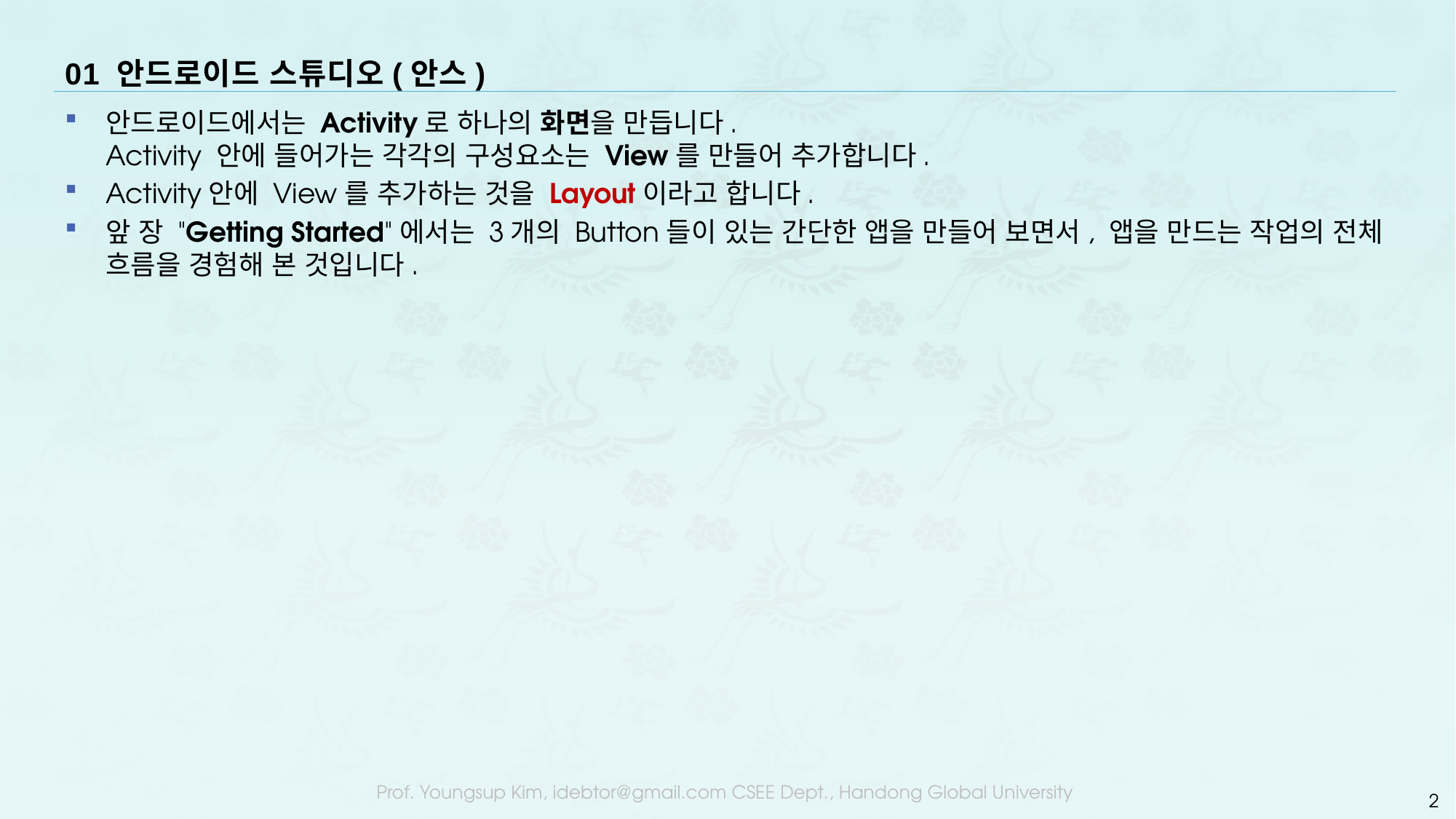

# 01 안드로이드 스튜디오(안스)
안드로이드에서는 Activity로 하나의 화면을 만듭니다.
Activity 안에 들어가는 각각의 구성요소는 View를 만들어 추가합니다.
Activity안에 View를 추가하는 것을 Layout이라고 합니다.
앞 장 "Getting Started"에서는 3개의 Button들이 있는 간단한 앱을 만들어 보면서, 앱을 만드는 작업의 전체 흐름을 경험해 본 것입니다.

2